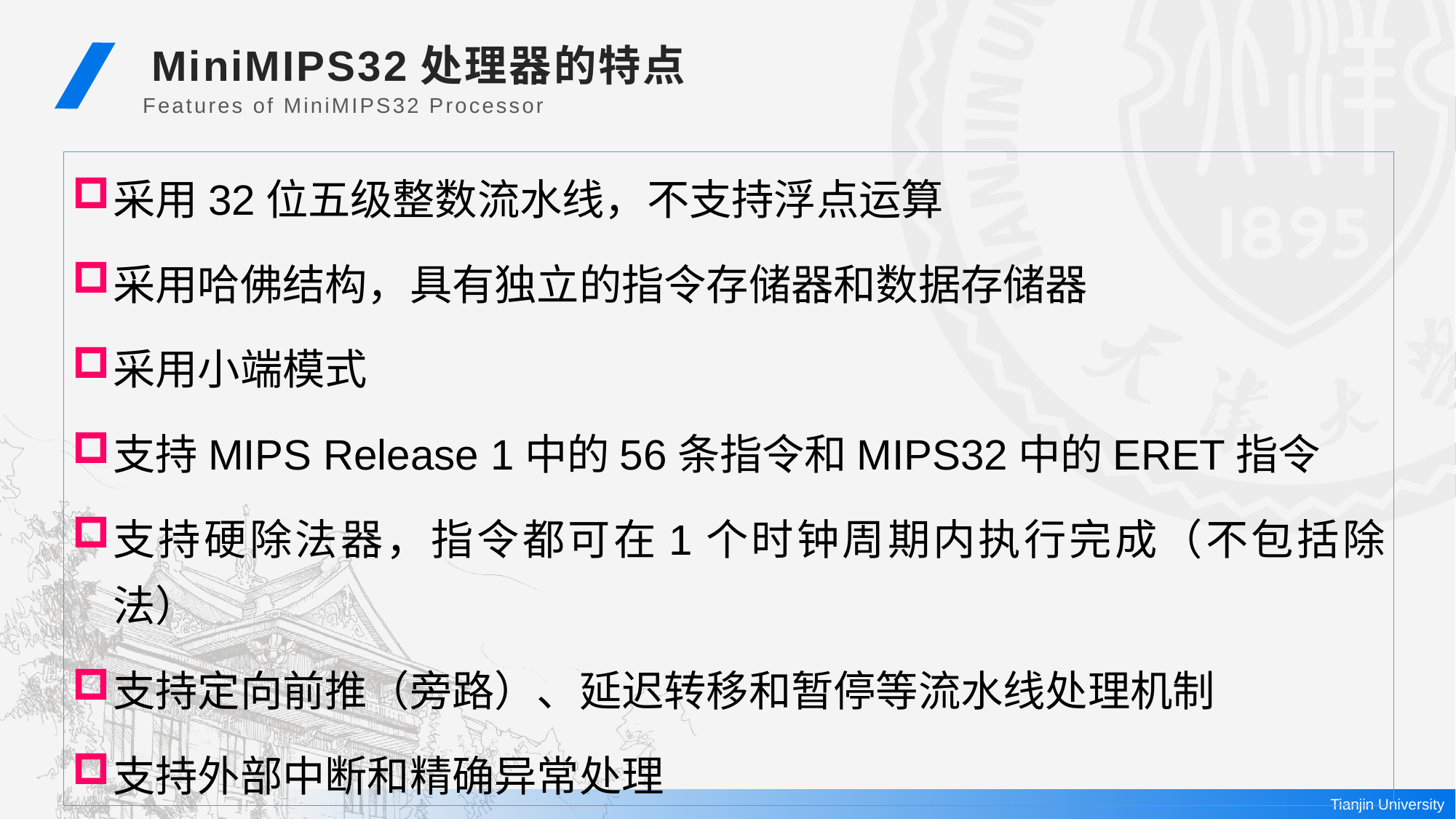

MiniMIPS32处理器的特点
Features of MiniMIPS32 Processor
采用32位五级整数流水线，不支持浮点运算
采用哈佛结构，具有独立的指令存储器和数据存储器
采用小端模式
支持MIPS Release 1中的56条指令和MIPS32中的ERET指令
支持硬除法器，指令都可在1个时钟周期内执行完成（不包括除法）
支持定向前推（旁路）、延迟转移和暂停等流水线处理机制
支持外部中断和精确异常处理